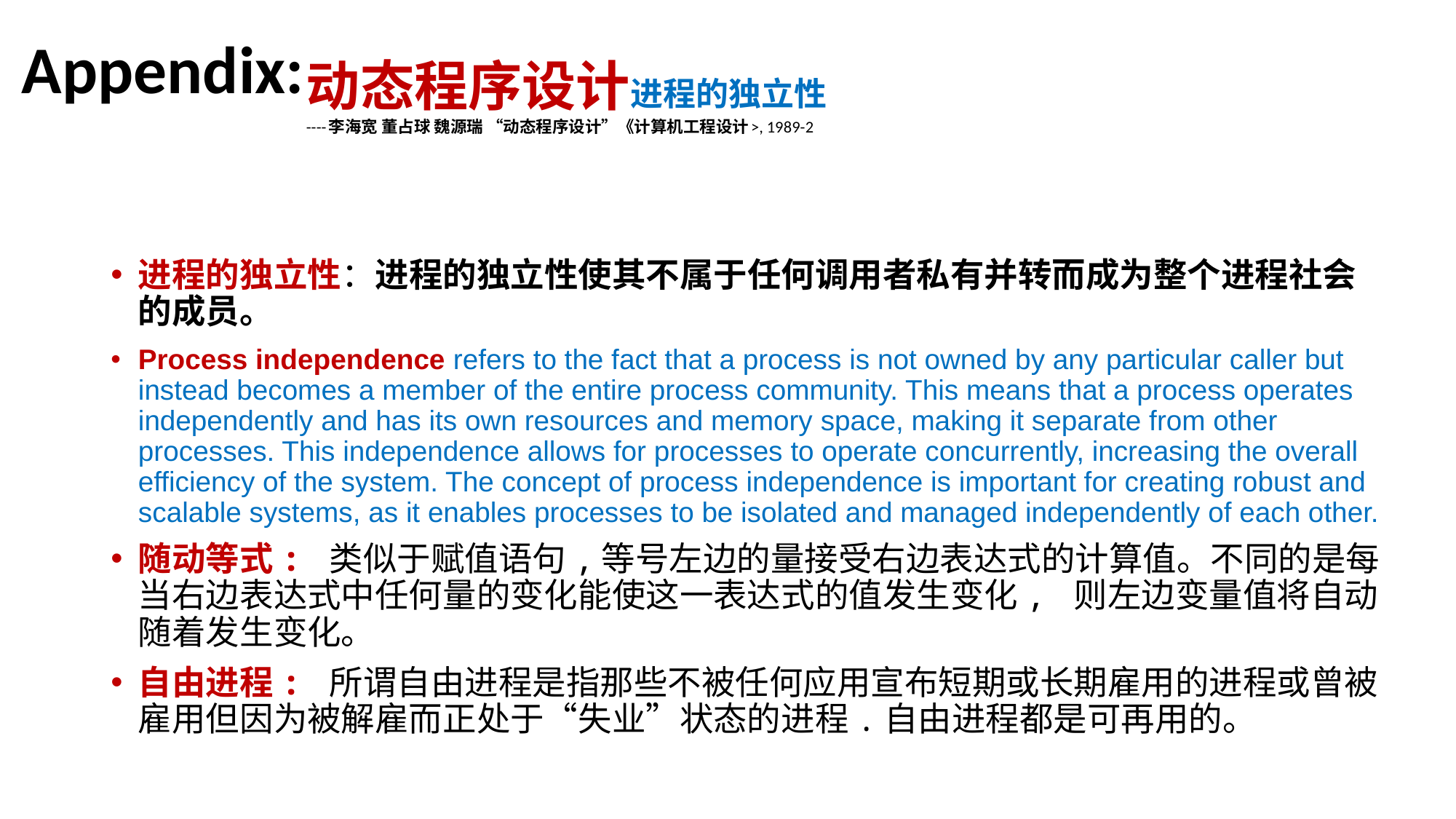

Appendix:
# 动态程序设计进程的独立性 ----李海宽 董占球 魏源瑞 “动态程序设计”《计算机工程设计>, 1989-2
进程的独立性：进程的独立性使其不属于任何调用者私有并转而成为整个进程社会的成员。
Process independence refers to the fact that a process is not owned by any particular caller but instead becomes a member of the entire process community. This means that a process operates independently and has its own resources and memory space, making it separate from other processes. This independence allows for processes to operate concurrently, increasing the overall efficiency of the system. The concept of process independence is important for creating robust and scalable systems, as it enables processes to be isolated and managed independently of each other.
随动等式: 类似于赋值语句,等号左边的量接受右边表达式的计算值。不同的是每当右边表达式中任何量的变化能使这一表达式的值发生变化, 则左边变量值将自动随着发生变化。
自由进程: 所谓自由进程是指那些不被任何应用宣布短期或长期雇用的进程或曾被雇用但因为被解雇而正处于“失业”状态的进程.自由进程都是可再用的。